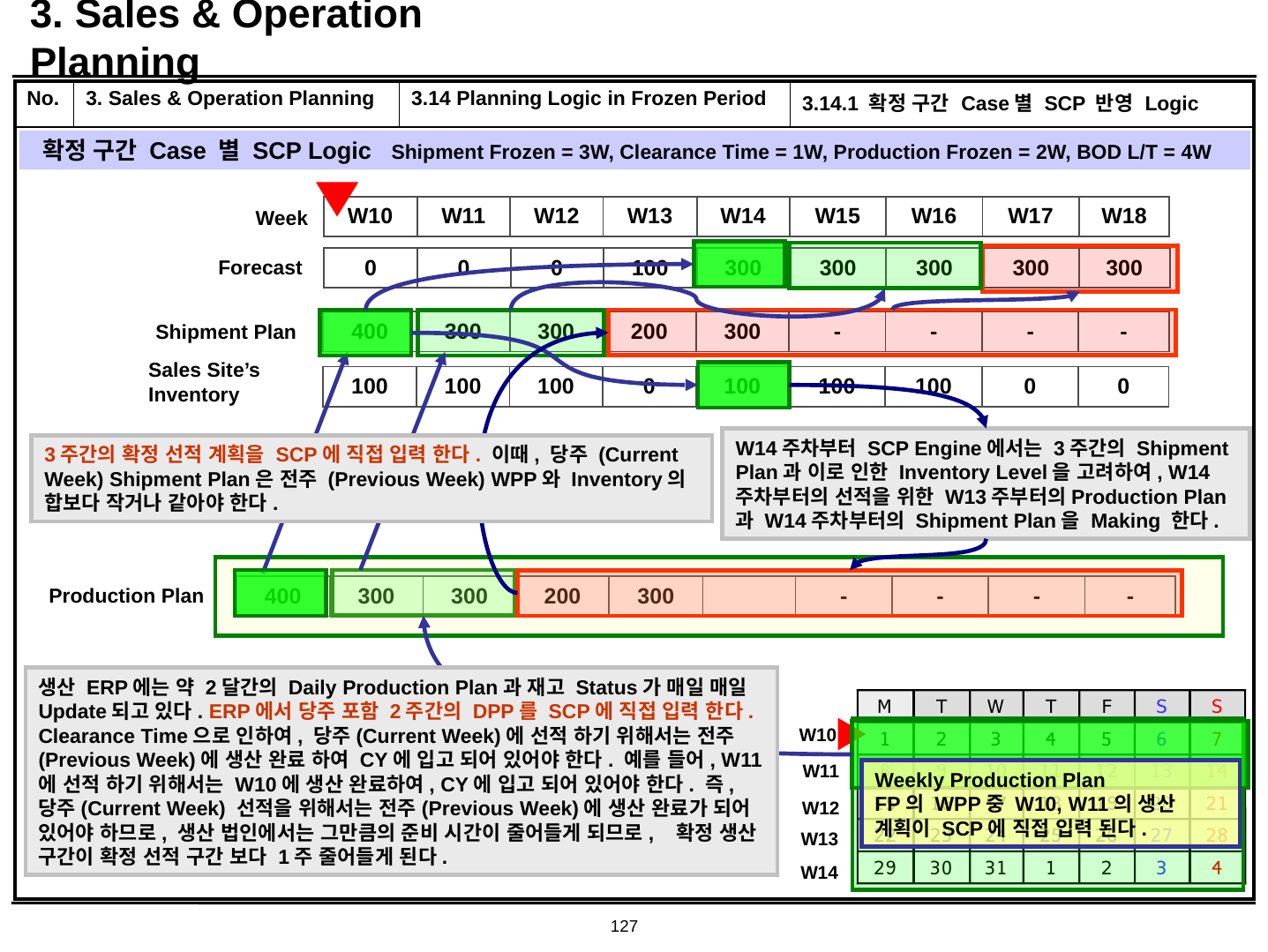

# 3. Sales & Operation Planning
| No. | 3. Sales & Operation Planning | 3.14 Planning Logic in Frozen Period | 3.14.1 확정 구간 Case별 SCP 반영 Logic |
| --- | --- | --- | --- |
|  |  |  |  |
확정 구간 Case 별 SCP Logic   Shipment Frozen = 3W, Clearance Time = 1W, Production Frozen = 2W, BOD L/T = 4W

| W10 | W11 | W12 | W13 | W14 | W15 | W16 | W17 | W18 |
| --- | --- | --- | --- | --- | --- | --- | --- | --- |
Week

| 0 | 0 | 0 | 100 | 300 | 300 | 300 | 300 | 300 |
| --- | --- | --- | --- | --- | --- | --- | --- | --- |
Forecast

| 400 | 300 | 300 | 200 | 300 | - | - | - | - |
| --- | --- | --- | --- | --- | --- | --- | --- | --- |
Shipment Plan
Sales Site’s
Inventory

| 100 | 100 | 100 | 0 | 100 | 100 | 100 | 0 | 0 |
| --- | --- | --- | --- | --- | --- | --- | --- | --- |
W14주차부터 SCP Engine에서는 3주간의 Shipment Plan과 이로 인한 Inventory Level을 고려하여, W14주차부터의 선적을 위한 W13주부터의Production Plan과 W14주차부터의 Shipment Plan을 Making 한다.
3주간의 확정 선적 계획을 SCP에 직접 입력 한다. 이때, 당주 (Current Week) Shipment Plan은 전주 (Previous Week) WPP와 Inventory의 합보다 작거나 같아야 한다.

Production Plan
| 400 | 300 | 300 | 200 | 300 |  | - | - | - | - |
| --- | --- | --- | --- | --- | --- | --- | --- | --- | --- |
생산 ERP에는 약 2달간의 Daily Production Plan과 재고 Status가 매일 매일 Update되고 있다. ERP에서 당주 포함 2주간의 DPP를 SCP에 직접 입력 한다.  Clearance Time으로 인하여, 당주(Current Week)에 선적 하기 위해서는 전주(Previous Week)에 생산 완료 하여 CY에 입고 되어 있어야 한다. 예를 들어, W11에 선적 하기 위해서는 W10에 생산 완료하여, CY에 입고 되어 있어야 한다. 즉, 당주(Current Week) 선적을 위해서는 전주(Previous Week)에 생산 완료가 되어 있어야 하므로, 생산 법인에서는 그만큼의 준비 시간이 줄어들게 되므로,   확정 생산 구간이 확정 선적 구간 보다 1주 줄어들게 된다.
M

T

W

T

F

S

S

1

2
3
4
5
6
7
8

9
10
11
12
13
14
15

16
17
18
19
20
21
22

23
24
25
26
27
28
29

30
31
1
2
3
4

W10

W11
Weekly Production Plan                   FP의 WPP중 W10, W11의 생산 계획이 SCP에 직접 입력 된다.
W12
W13
W14
127